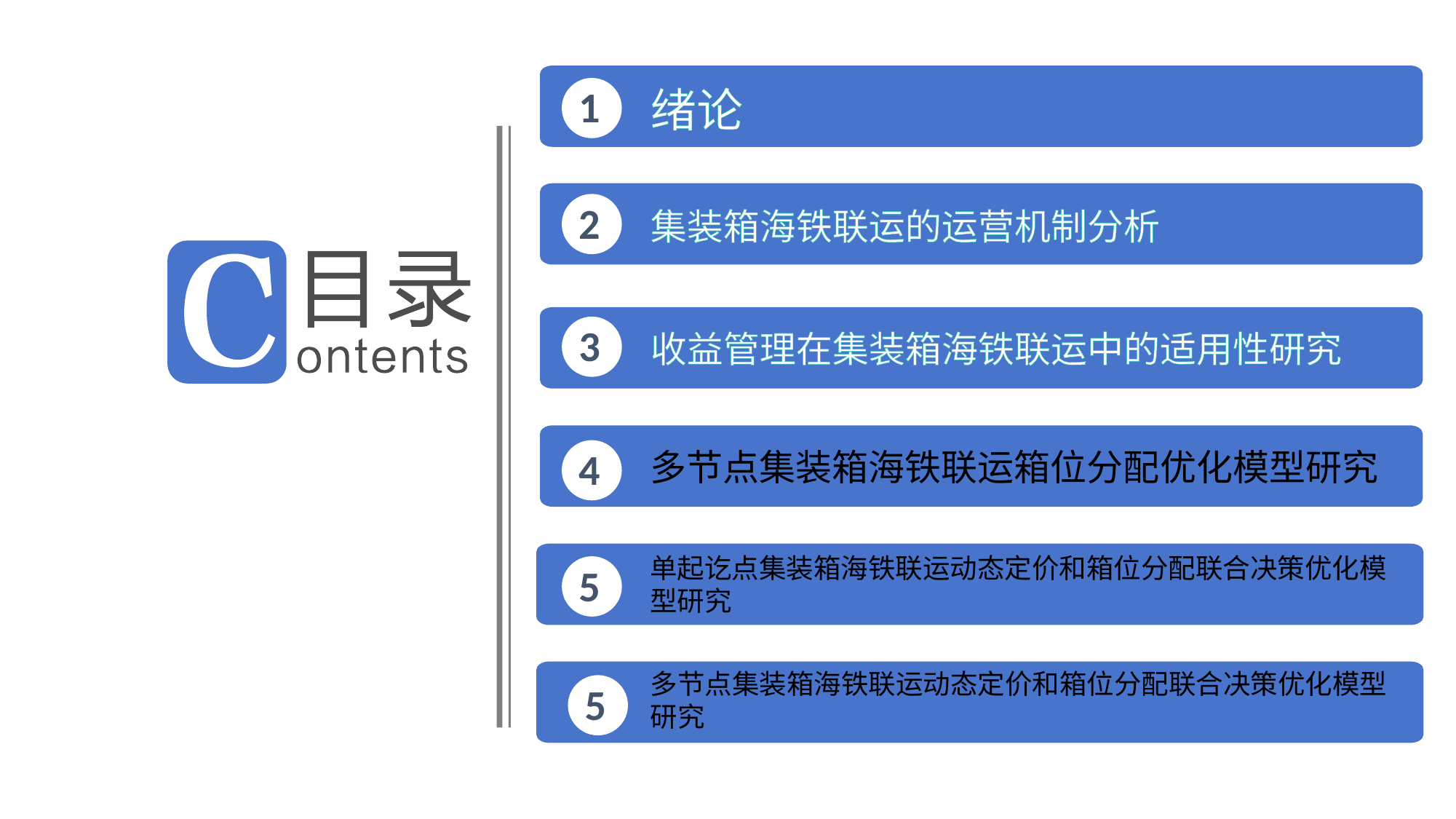

绪论
1

2

集装箱海铁联运的运营机制分析

3

收益管理在集装箱海铁联运中的适用性研究

4

多节点集装箱海铁联运箱位分配优化模型研究

单起讫点集装箱海铁联运动态定价和箱位分配联合决策优化模型研究
5

多节点集装箱海铁联运动态定价和箱位分配联合决策优化模型研究
5